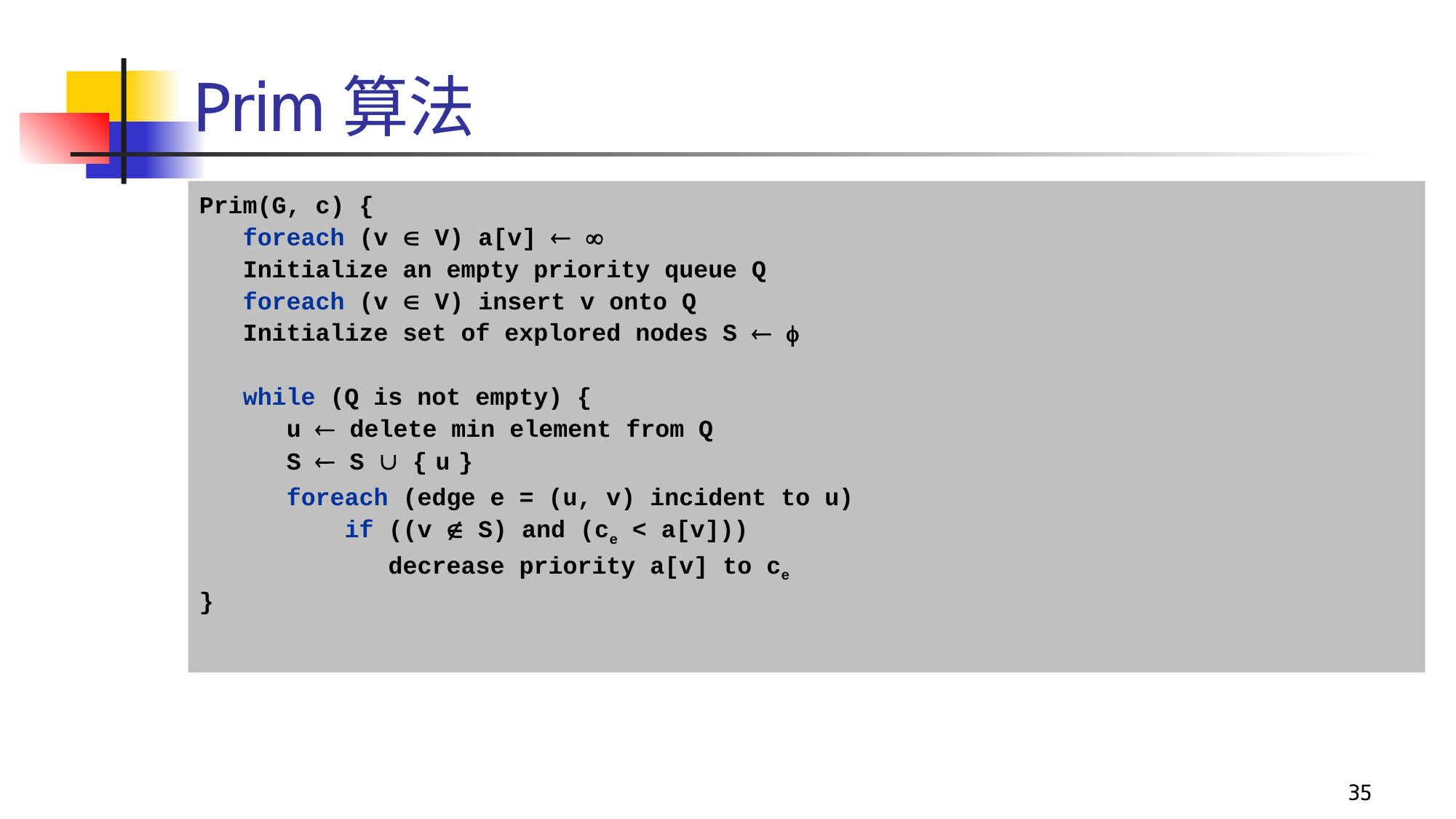

# Prim算法
Prim(G, c) {
   foreach (v ∈ V) a[v] ← ∞
   Initialize an empty priority queue Q
   foreach (v ∈ V) insert v onto Q
   Initialize set of explored nodes S ← φ

   while (Q is not empty) {
      u ← delete min element from Q
      S ← S ∪ { u }
      foreach (edge e = (u, v) incident to u)
          if ((v ∉ S) and (ce < a[v]))
             decrease priority a[v] to ce
}
35